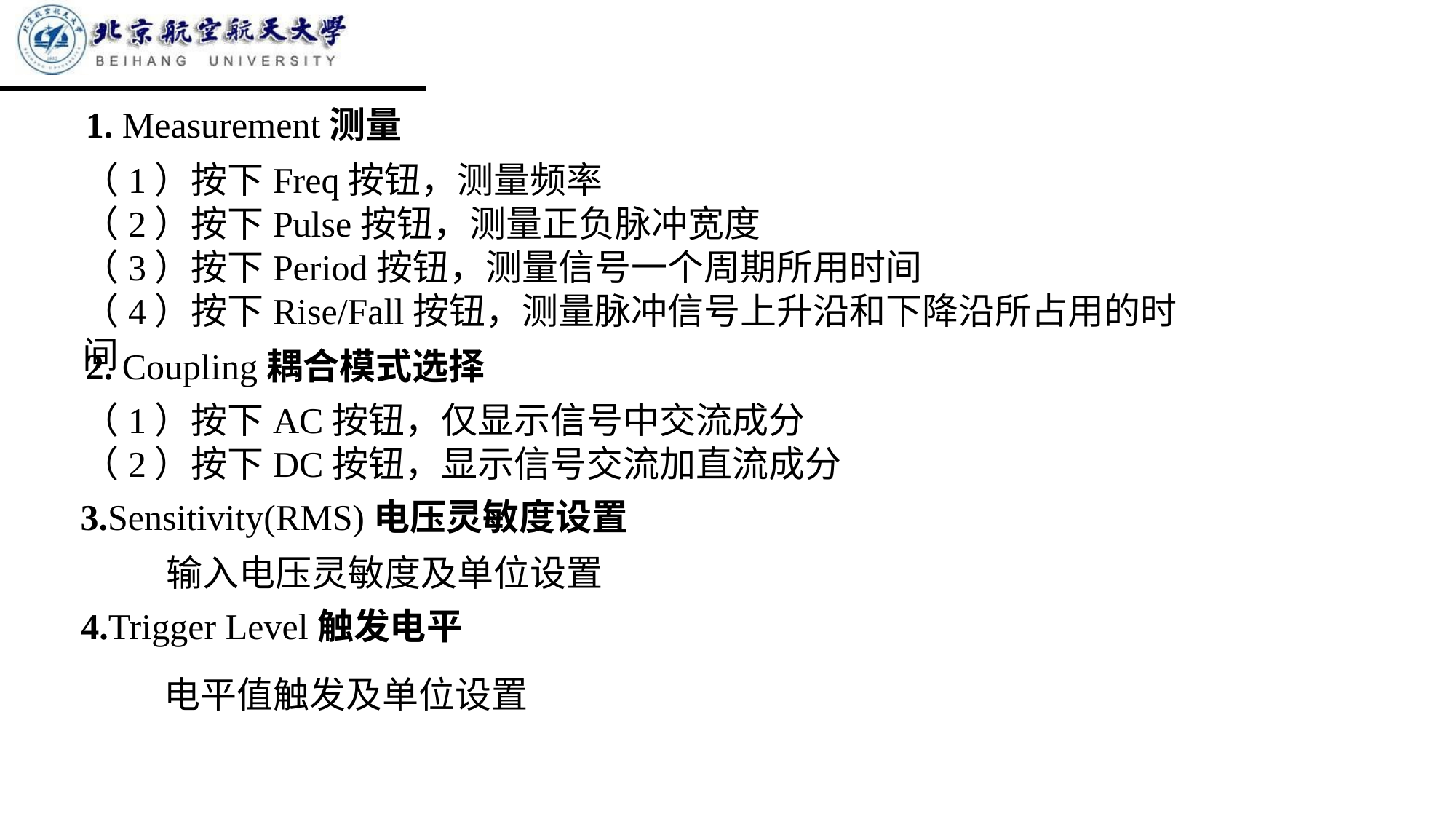

1. Measurement测量
（1）按下Freq按钮，测量频率
（2）按下Pulse按钮，测量正负脉冲宽度
（3）按下Period按钮，测量信号一个周期所用时间
（4）按下Rise/Fall按钮，测量脉冲信号上升沿和下降沿所占用的时间
2. Coupling耦合模式选择
（1）按下AC按钮，仅显示信号中交流成分
（2）按下DC按钮，显示信号交流加直流成分

3.Sensitivity(RMS)电压灵敏度设置

输入电压灵敏度及单位设置
4.Trigger Level触发电平
电平值触发及单位设置